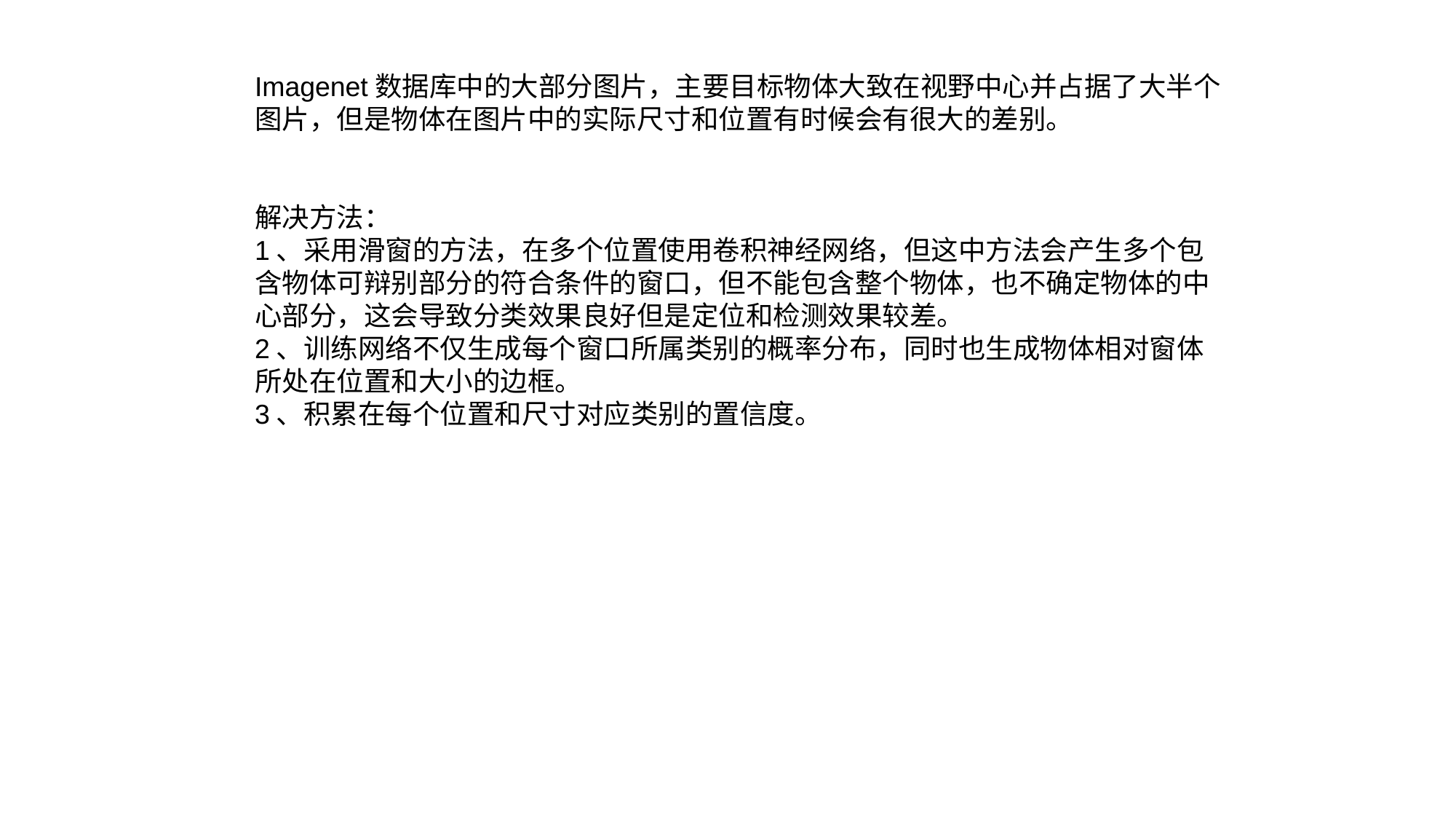

Imagenet数据库中的大部分图片，主要目标物体大致在视野中心并占据了大半个图片，但是物体在图片中的实际尺寸和位置有时候会有很大的差别。

解决方法：
1、采用滑窗的方法，在多个位置使用卷积神经网络，但这中方法会产生多个包含物体可辩别部分的符合条件的窗口，但不能包含整个物体，也不确定物体的中心部分，这会导致分类效果良好但是定位和检测效果较差。
2、训练网络不仅生成每个窗口所属类别的概率分布，同时也生成物体相对窗体所处在位置和大小的边框。
3、积累在每个位置和尺寸对应类别的置信度。